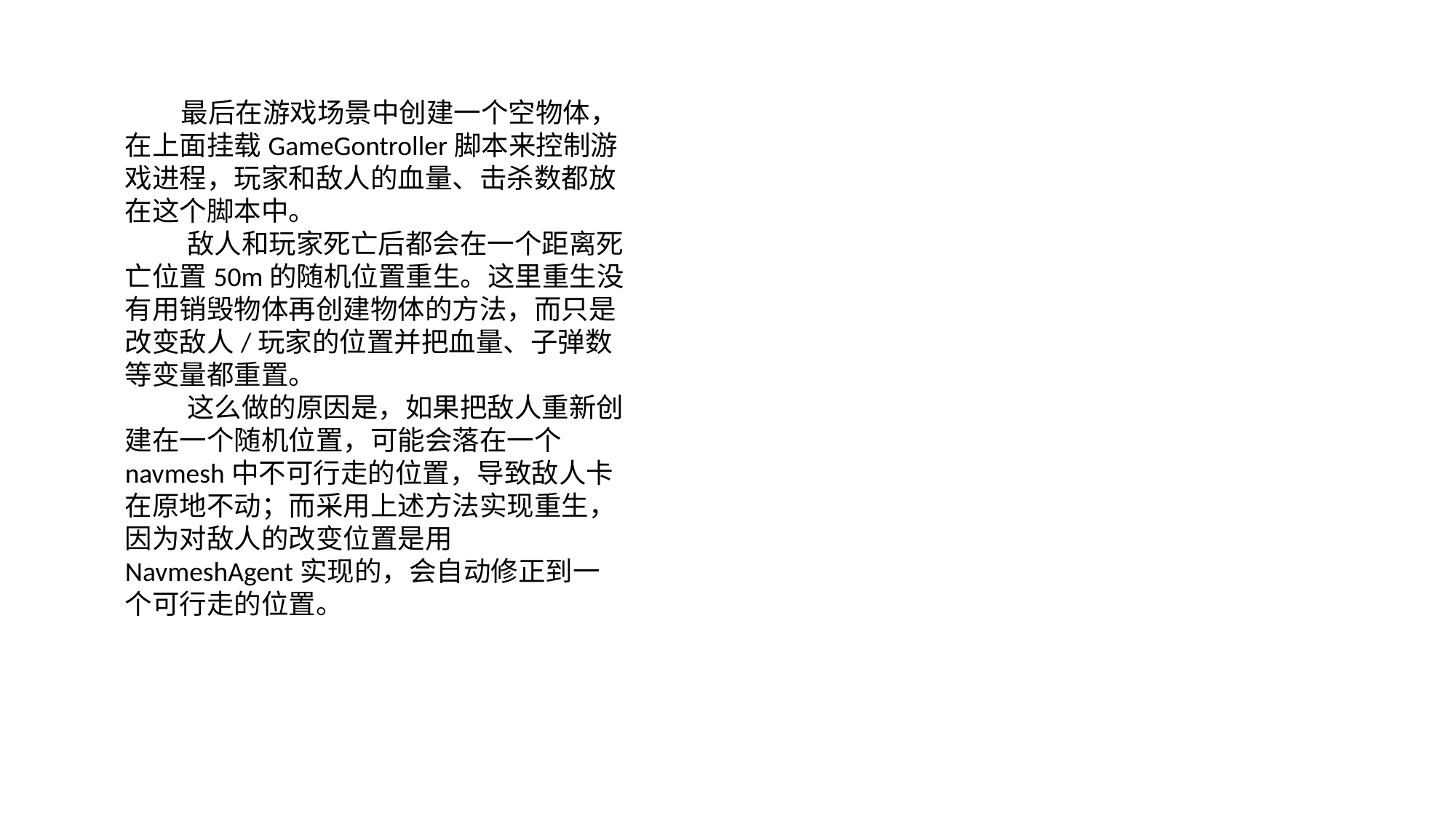

最后在游戏场景中创建一个空物体，在上面挂载GameGontroller脚本来控制游戏进程，玩家和敌人的血量、击杀数都放在这个脚本中。
         敌人和玩家死亡后都会在一个距离死亡位置50m的随机位置重生。这里重生没有用销毁物体再创建物体的方法，而只是改变敌人/玩家的位置并把血量、子弹数等变量都重置。
         这么做的原因是，如果把敌人重新创建在一个随机位置，可能会落在一个navmesh中不可行走的位置，导致敌人卡在原地不动；而采用上述方法实现重生，因为对敌人的改变位置是用NavmeshAgent实现的，会自动修正到一个可行走的位置。